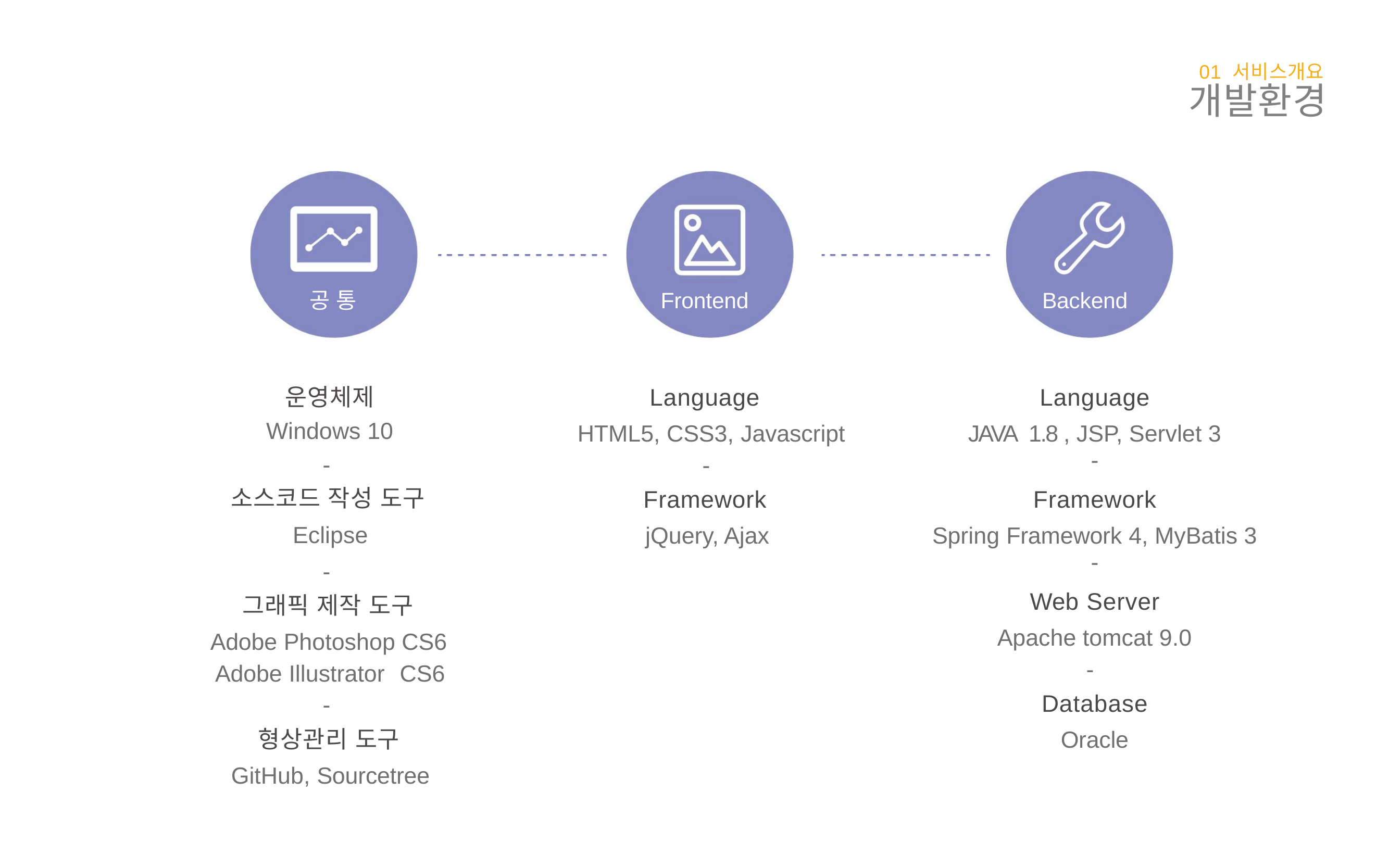

01 서비스개요
개발환경

공 통
Frontend
Backend
운영체제
Windows 10
-
Language
Language
HTML5, CSS3, Javascript
JAVA  1.8 , JSP, Servlet 3
-
-
소스코드 작성 도구
Eclipse
Framework
Framework
jQuery, Ajax
Spring Framework 4, MyBatis 3
-
-
Web Server
그래픽 제작 도구
Apache tomcat 9.0
Adobe Photoshop CS6
Adobe Illustrator CS6
-
-
Database
형상관리 도구
Oracle
GitHub, Sourcetree